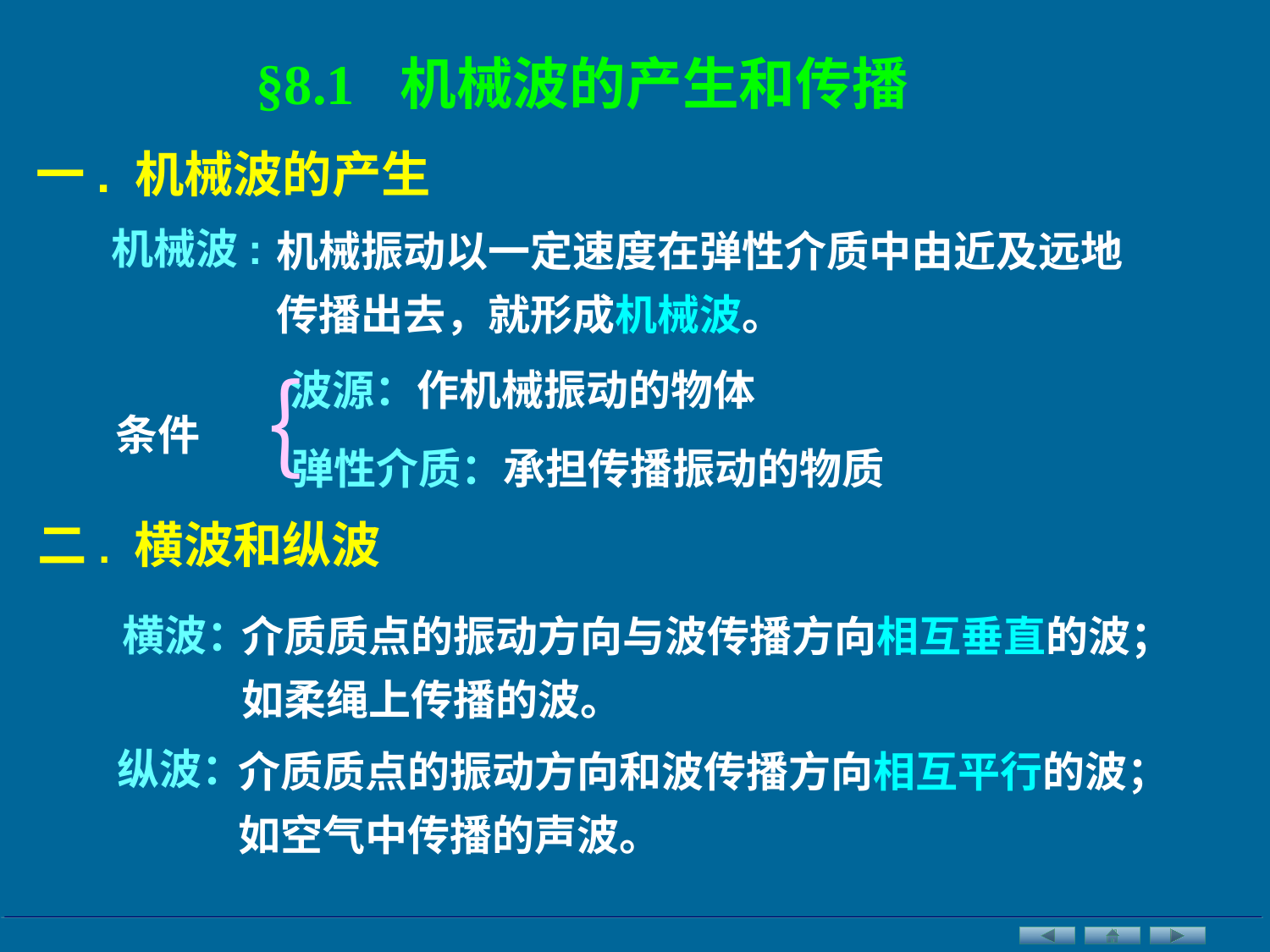

§8.1  机械波的产生和传播
一. 机械波的产生
机械振动以一定速度在弹性介质中由近及远地传播出去，就形成机械波。
机械波:
｛
波源：作机械振动的物体
 条件
弹性介质：承担传播振动的物质
二. 横波和纵波
介质质点的振动方向与波传播方向相互垂直的波；如柔绳上传播的波。
横波：
介质质点的振动方向和波传播方向相互平行的波；如空气中传播的声波。
纵波：